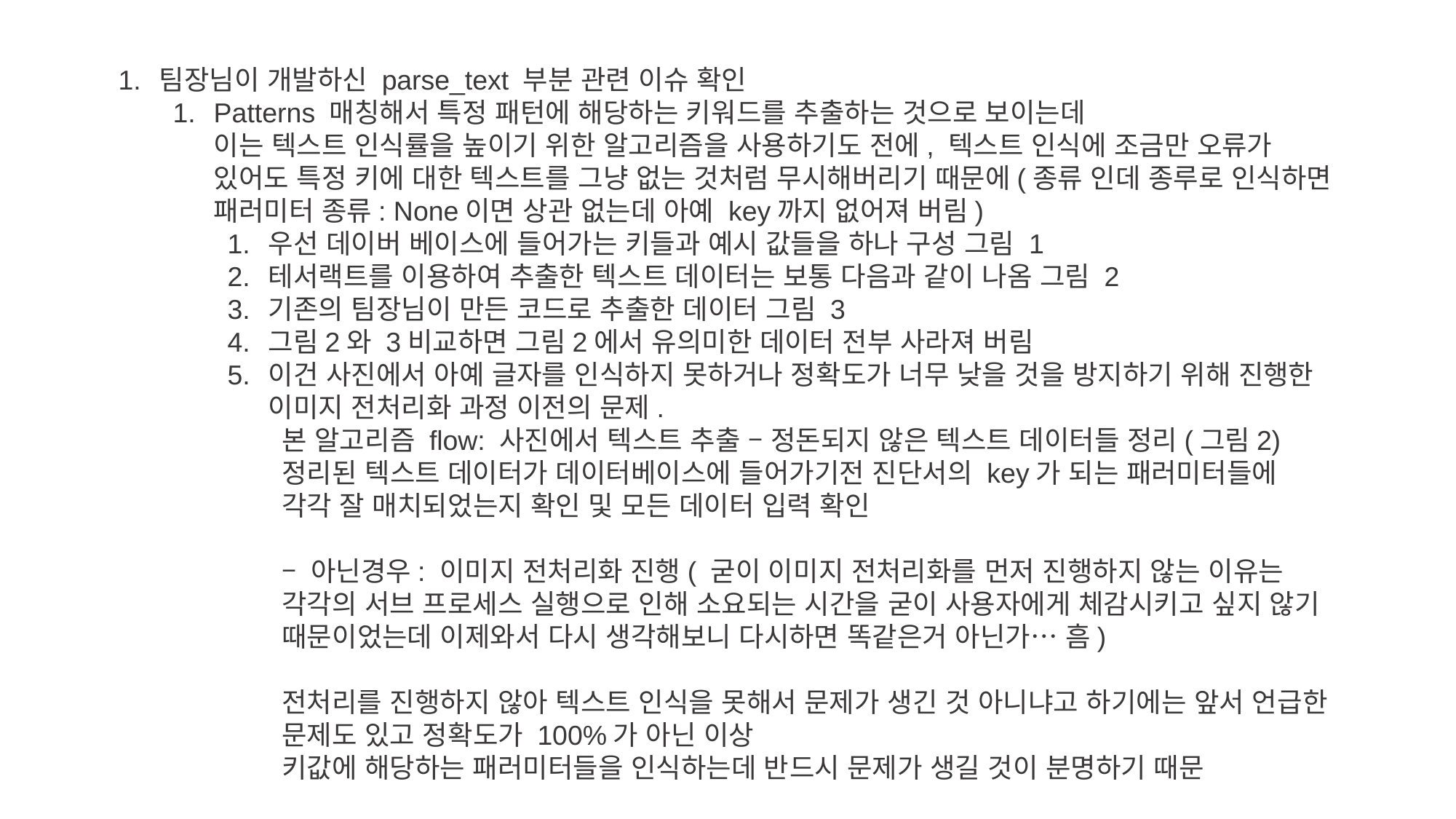

팀장님이 개발하신 parse_text 부분 관련 이슈 확인
Patterns 매칭해서 특정 패턴에 해당하는 키워드를 추출하는 것으로 보이는데
이는 텍스트 인식률을 높이기 위한 알고리즘을 사용하기도 전에, 텍스트 인식에 조금만 오류가 있어도 특정 키에 대한 텍스트를 그냥 없는 것처럼 무시해버리기 때문에(종류 인데 종루로 인식하면 패러미터 종류: None이면 상관 없는데 아예 key까지 없어져 버림)
우선 데이버 베이스에 들어가는 키들과 예시 값들을 하나 구성 그림 1
테서랙트를 이용하여 추출한 텍스트 데이터는 보통 다음과 같이 나옴 그림 2
기존의 팀장님이 만든 코드로 추출한 데이터 그림 3
그림2와 3비교하면 그림2에서 유의미한 데이터 전부 사라져 버림
이건 사진에서 아예 글자를 인식하지 못하거나 정확도가 너무 낮을 것을 방지하기 위해 진행한 이미지 전처리화 과정 이전의 문제.
본 알고리즘 flow: 사진에서 텍스트 추출 – 정돈되지 않은 텍스트 데이터들 정리(그림2)정리된 텍스트 데이터가 데이터베이스에 들어가기전 진단서의 key가 되는 패러미터들에 각각 잘 매치되었는지 확인 및 모든 데이터 입력 확인

– 아닌경우: 이미지 전처리화 진행( 굳이 이미지 전처리화를 먼저 진행하지 않는 이유는 각각의 서브 프로세스 실행으로 인해 소요되는 시간을 굳이 사용자에게 체감시키고 싶지 않기 때문이었는데 이제와서 다시 생각해보니 다시하면 똑같은거 아닌가… 흠)

전처리를 진행하지 않아 텍스트 인식을 못해서 문제가 생긴 것 아니냐고 하기에는 앞서 언급한 문제도 있고 정확도가 100%가 아닌 이상
키값에 해당하는 패러미터들을 인식하는데 반드시 문제가 생길 것이 분명하기 때문

제가 확인한 건 이미지 전처리화 전/후 단계에 대해 퍼포먼스 향상률을 위주로 검토하여 미처 알지 못했음
그런데 논문을 작성하면서 전반적인 프로세스에 대한 정확도를 판단해 보는 프로그램을 구성 및 결과 확인을 해보니 해당 과정에서 문제 발생 확인

해당 부분 개선하기 위해 새로운 코드 개발 extract_and_match_keys
우선 앞서 문제가 된 점을 다시 확인하기 위해 진단서 사진의 원본이 되는 json파일 하나 선택 (그림 4 ) 후 사진 대신 텍스트 파일을 입력값으로 대신하여 확인
추출한 텍스트가 완벽하다면(실상 불가능) 이론상 키와 매칭되는 텍스트들이 전부 일치해야 함.팀장님이 하드코딩한 부분과 개발하신 parse_text도 해당 부분에 대해서는 좋은 결과가 나오지만 사진을 입력값으로 가지면 안됨(이유: 하드코딩한 패턴(한글 텍스트들)일 조금만 다르게 인식해도 해당 키 아예 무시해 버리기 때문)
추출한 텍스트에서 각각의 키와 매칭되는 값을 찾아 저장하는 알고리즘 개발
ㅁㄹㄴㅇ

 팀 chat gpt 개설
3